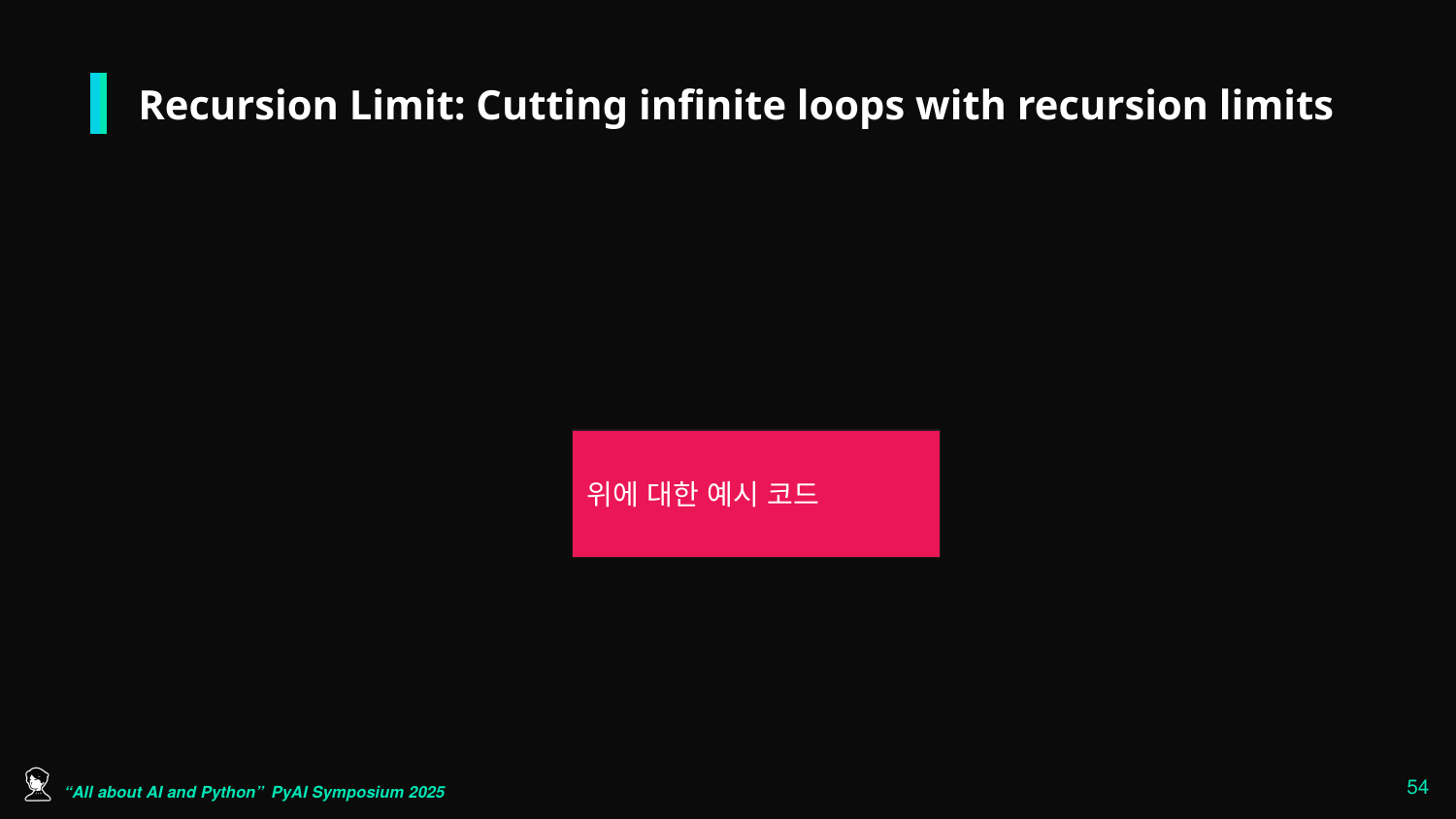

# Recursion Limit: Cutting infinite loops with recursion limits

위에 대한 예시 코드
54